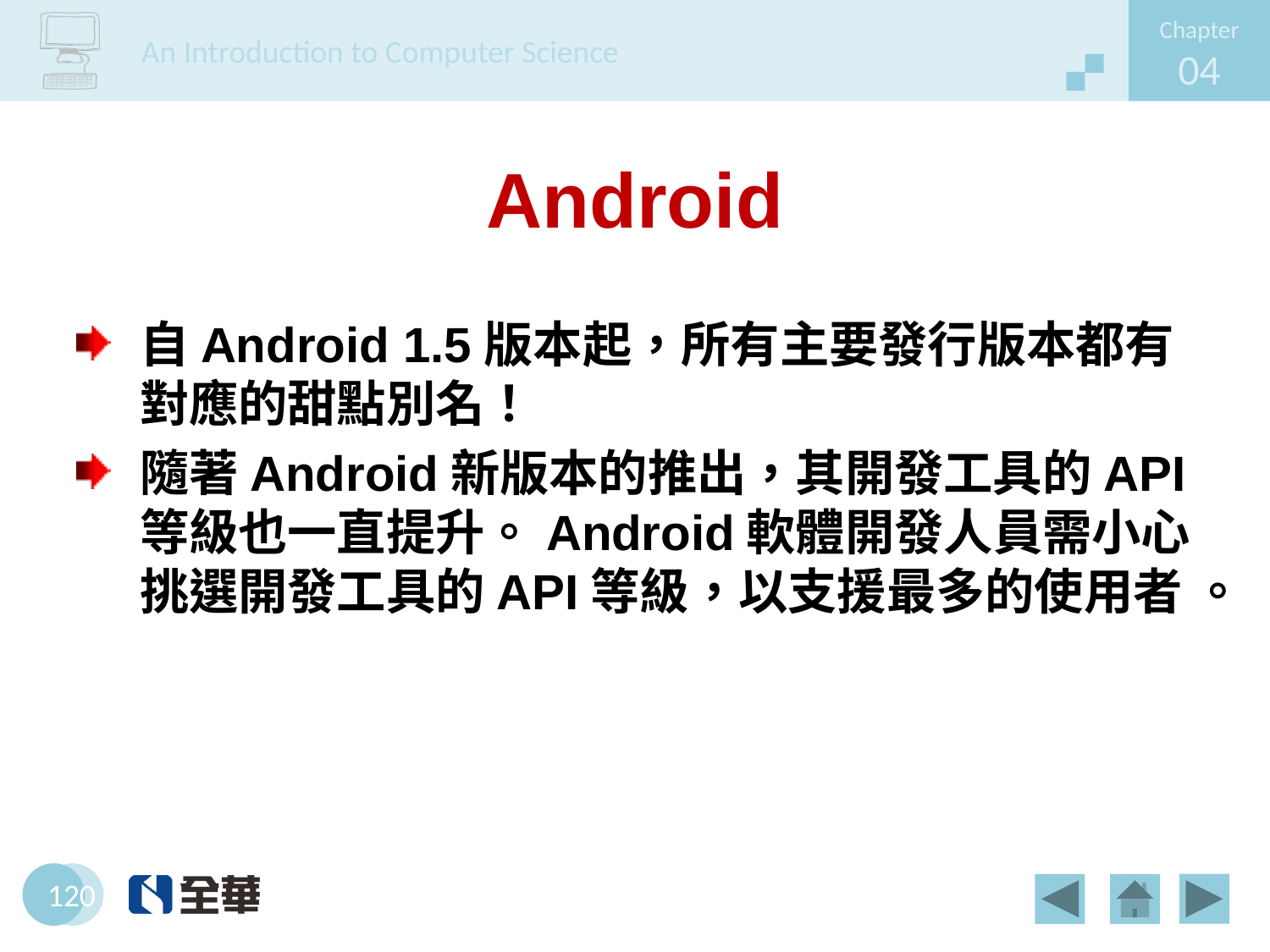

# Android
自Android 1.5版本起，所有主要發行版本都有對應的甜點別名！
隨著Android新版本的推出，其開發工具的API等級也一直提升。Android軟體開發人員需小心挑選開發工具的API等級，以支援最多的使用者 。